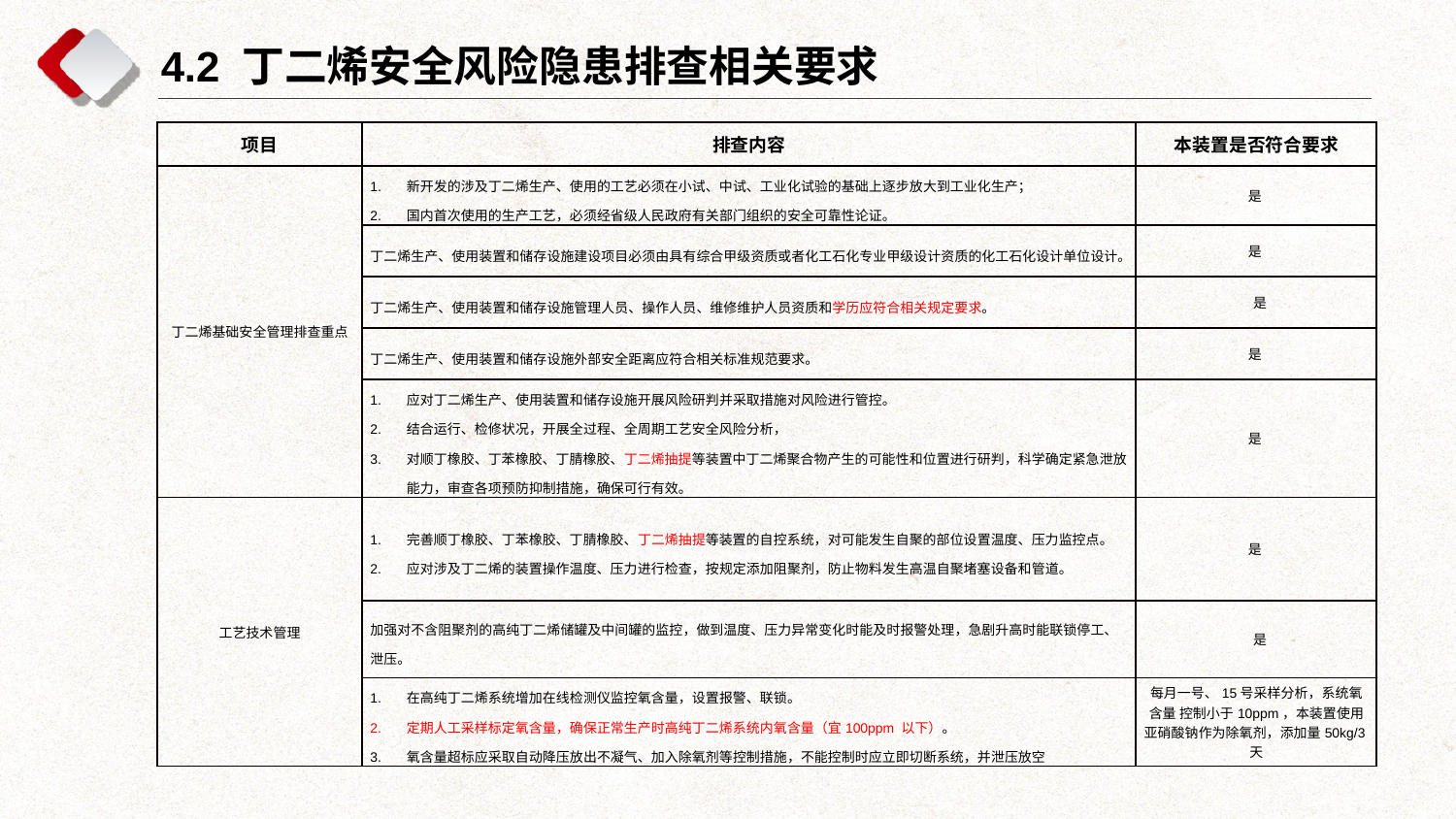

4.2 丁二烯安全风险隐患排查相关要求
| 项目 | 排查内容 | 本装置是否符合要求 |
| --- | --- | --- |
| 丁二烯基础安全管理排查重点 | 新开发的涉及丁二烯生产、使用的工艺必须在小试、中试、工业化试验的基础上逐步放大到工业化生产； 国内首次使用的生产工艺，必须经省级人民政府有关部门组织的安全可靠性论证。 | 是 |
|  | 丁二烯生产、使用装置和储存设施建设项目必须由具有综合甲级资质或者化工石化专业甲级设计资质的化工石化设计单位设计。 | 是 |
|  | 丁二烯生产、使用装置和储存设施管理人员、操作人员、维修维护人员资质和学历应符合相关规定要求。 | 是 |
|  | 丁二烯生产、使用装置和储存设施外部安全距离应符合相关标准规范要求。 | 是 |
|  | 应对丁二烯生产、使用装置和储存设施开展风险研判并采取措施对风险进行管控。 结合运行、检修状况，开展全过程、全周期工艺安全风险分析， 对顺丁橡胶、丁苯橡胶、丁腈橡胶、丁二烯抽提等装置中丁二烯聚合物产生的可能性和位置进行研判，科学确定紧急泄放能力，审查各项预防抑制措施，确保可行有效。 | 是 |
| 工艺技术管理 | 完善顺丁橡胶、丁苯橡胶、丁腈橡胶、丁二烯抽提等装置的自控系统，对可能发生自聚的部位设置温度、压力监控点。 应对涉及丁二烯的装置操作温度、压力进行检查，按规定添加阻聚剂，防止物料发生高温自聚堵塞设备和管道。 | 是 |
|  | 加强对不含阻聚剂的高纯丁二烯储罐及中间罐的监控，做到温度、压力异常变化时能及时报警处理，急剧升高时能联锁停工、泄压。 | 是 |
|  | 在高纯丁二烯系统增加在线检测仪监控氧含量，设置报警、联锁。 定期人工采样标定氧含量，确保正常生产时高纯丁二烯系统内氧含量（宜100ppm 以下）。 氧含量超标应采取自动降压放出不凝气、加入除氧剂等控制措施，不能控制时应立即切断系统，并泄压放空 | 每月一号、15号采样分析，系统氧含量 控制小于10ppm，本装置使用亚硝酸钠作为除氧剂，添加量50kg/3天 |